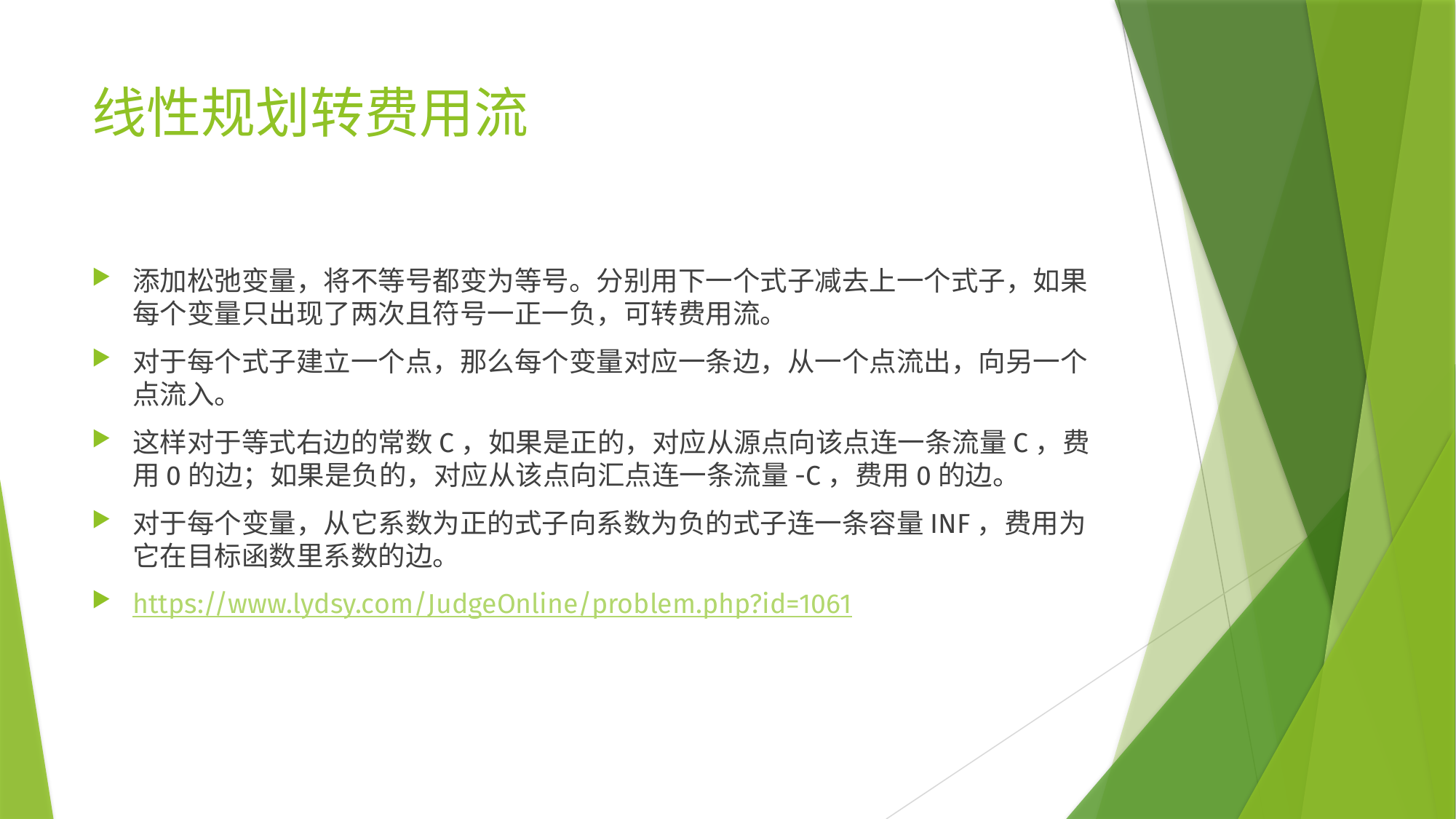

# 线性规划转费用流
添加松弛变量，将不等号都变为等号。分别用下一个式子减去上一个式子，如果每个变量只出现了两次且符号一正一负，可转费用流。
对于每个式子建立一个点，那么每个变量对应一条边，从一个点流出，向另一个点流入。
这样对于等式右边的常数C，如果是正的，对应从源点向该点连一条流量C，费用0的边；如果是负的，对应从该点向汇点连一条流量-C，费用0的边。
对于每个变量，从它系数为正的式子向系数为负的式子连一条容量INF，费用为它在目标函数里系数的边。
https://www.lydsy.com/JudgeOnline/problem.php?id=1061